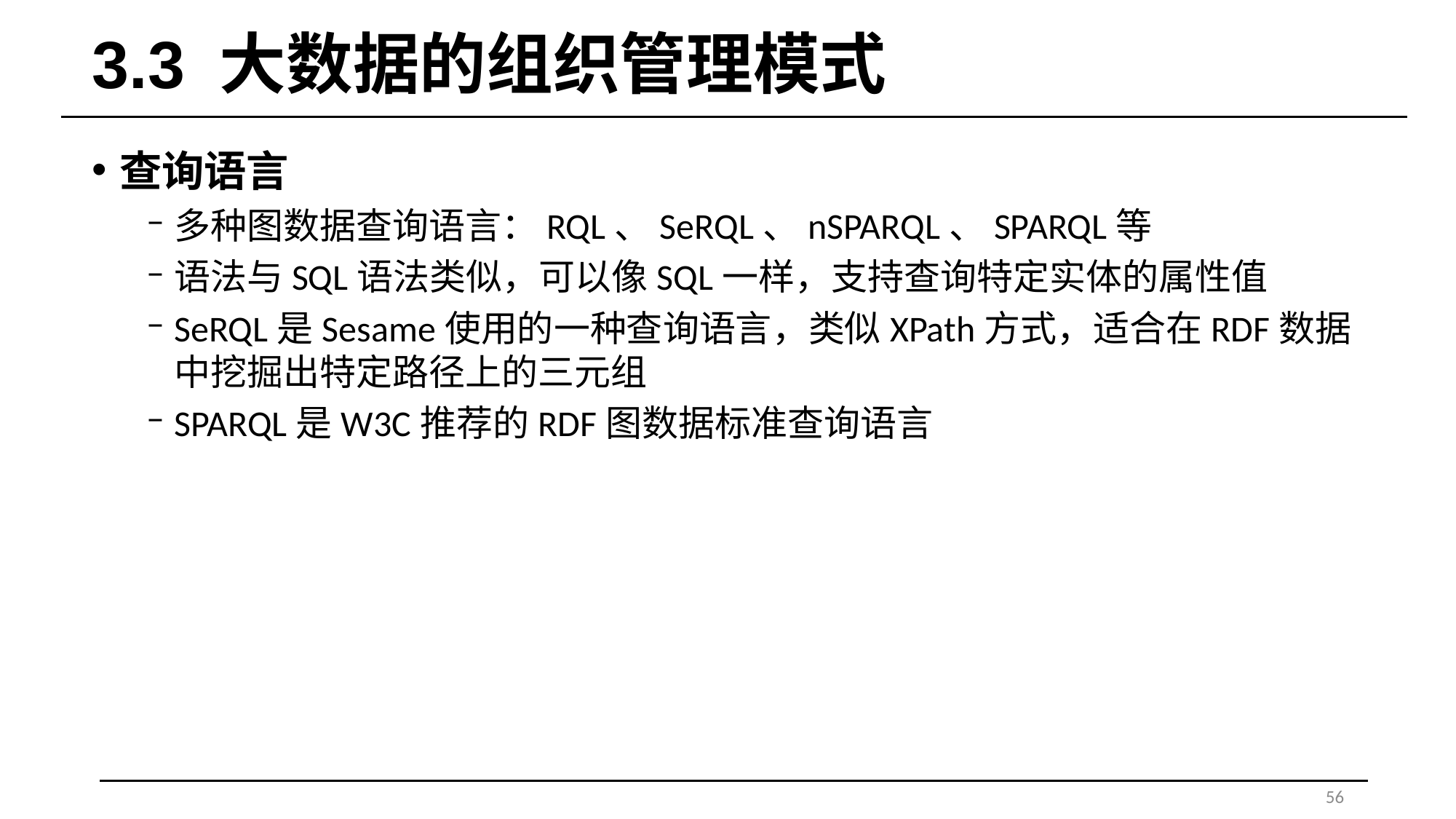

# 3.3 大数据的组织管理模式
查询语言
多种图数据查询语言：RQL、SeRQL、nSPARQL、SPARQL等
语法与SQL语法类似，可以像SQL一样，支持查询特定实体的属性值
SeRQL是Sesame使用的一种查询语言，类似XPath方式，适合在RDF数据中挖掘出特定路径上的三元组
SPARQL是W3C推荐的RDF图数据标准查询语言

56